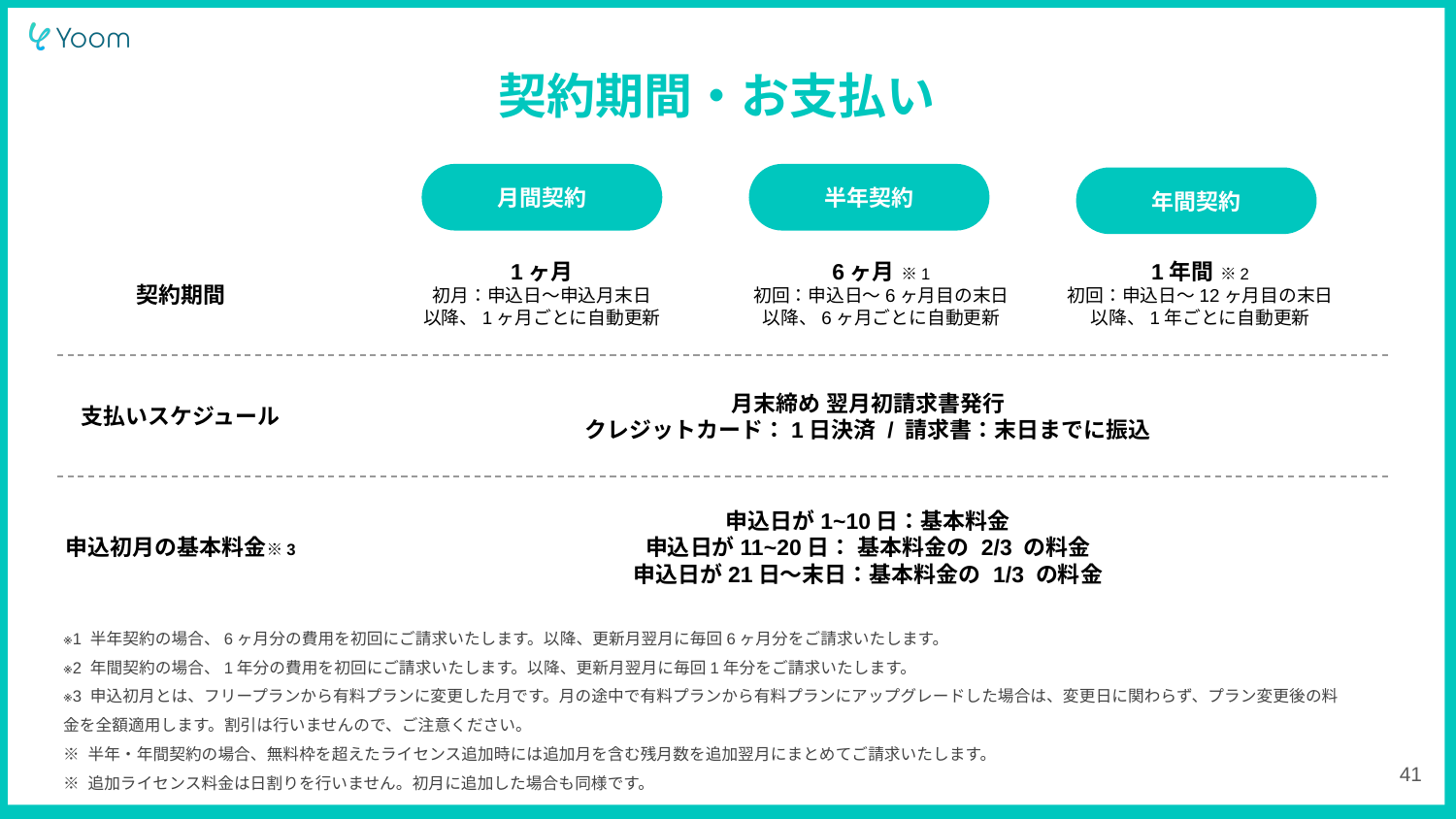

契約期間・お支払い
月間契約
半年契約
年間契約
1ヶ月
初月：申込日〜申込月末日
以降、1ヶ月ごとに自動更新
6ヶ月 ※1
初回：申込日〜6ヶ月目の末日
以降、6ヶ月ごとに自動更新
1年間 ※2
初回：申込日〜12ヶ月目の末日
以降、1年ごとに自動更新
契約期間
支払いスケジュール
月末締め 翌月初請求書発行
クレジットカード：1日決済 / 請求書：末日までに振込
申込初月の基本料金※3
申込日が1~10日：基本料金
申込日が11~20日： 基本料金の 2/3 の料金
申込日が21日〜末日：基本料金の 1/3 の料金
※1 半年契約の場合、6ヶ月分の費用を初回にご請求いたします。以降、更新月翌月に毎回6ヶ月分をご請求いたします。
※2 年間契約の場合、1年分の費用を初回にご請求いたします。以降、更新月翌月に毎回1年分をご請求いたします。
※3 申込初月とは、フリープランから有料プランに変更した月です。月の途中で有料プランから有料プランにアップグレードした場合は、変更日に関わらず、プラン変更後の料金を全額適用します。割引は行いませんので、ご注意ください。
※ 半年・年間契約の場合、無料枠を超えたライセンス追加時には追加月を含む残月数を追加翌月にまとめてご請求いたします。
※ 追加ライセンス料金は日割りを行いません。初月に追加した場合も同様です。
41